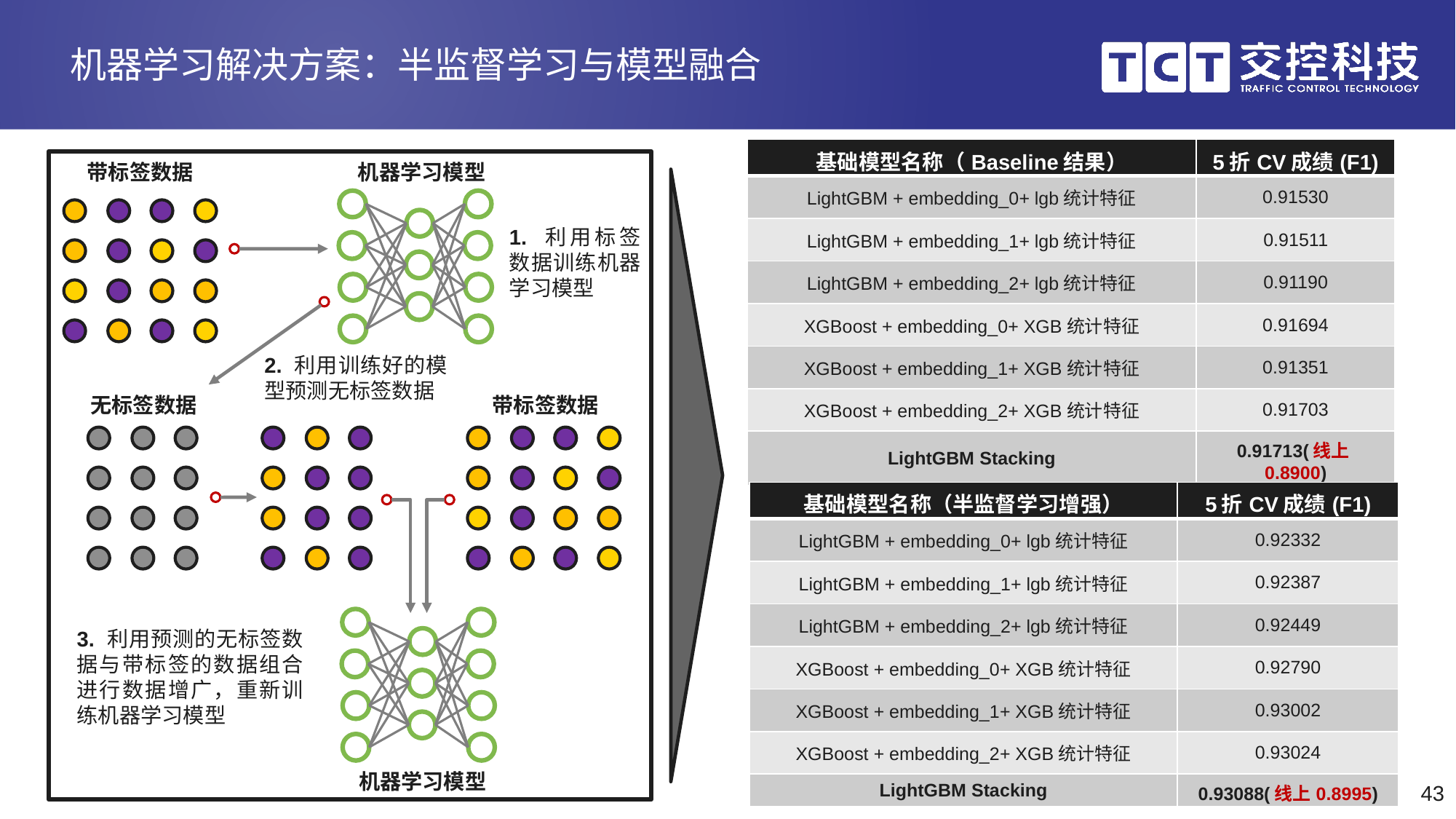

# 机器学习解决方案：半监督学习与模型融合
| 基础模型名称（Baseline结果） | 5折CV成绩(F1) |
| --- | --- |
| LightGBM + embedding\_0+ lgb统计特征 | 0.91530 |
| LightGBM + embedding\_1+ lgb统计特征 | 0.91511 |
| LightGBM + embedding\_2+ lgb统计特征 | 0.91190 |
| XGBoost + embedding\_0+ XGB统计特征 | 0.91694 |
| XGBoost + embedding\_1+ XGB统计特征 | 0.91351 |
| XGBoost + embedding\_2+ XGB统计特征 | 0.91703 |
| LightGBM Stacking | 0.91713(线上0.8900) |

带标签数据
机器学习模型

1. 利用标签数据训练机器学习模型

2. 利用训练好的模型预测无标签数据
无标签数据
带标签数据

| 基础模型名称（半监督学习增强） | 5折CV成绩(F1) |
| --- | --- |
| LightGBM + embedding\_0+ lgb统计特征 | 0.92332 |
| LightGBM + embedding\_1+ lgb统计特征 | 0.92387 |
| LightGBM + embedding\_2+ lgb统计特征 | 0.92449 |
| XGBoost + embedding\_0+ XGB统计特征 | 0.92790 |
| XGBoost + embedding\_1+ XGB统计特征 | 0.93002 |
| XGBoost + embedding\_2+ XGB统计特征 | 0.93024 |
| LightGBM Stacking | 0.93088(线上0.8995) |

3. 利用预测的无标签数据与带标签的数据组合进行数据增广，重新训练机器学习模型
机器学习模型
43